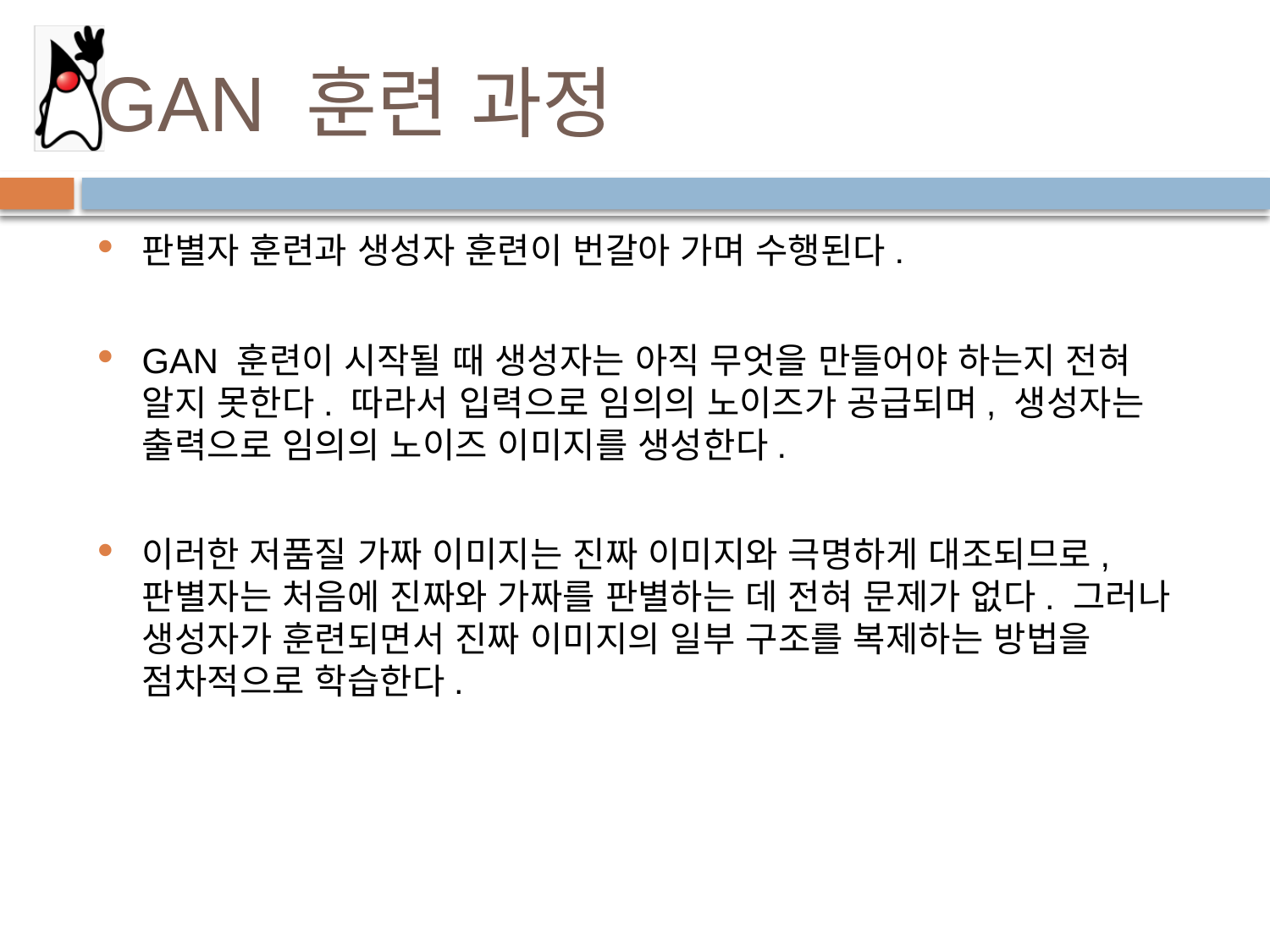

# GAN 훈련 과정
판별자 훈련과 생성자 훈련이 번갈아 가며 수행된다.

GAN 훈련이 시작될 때 생성자는 아직 무엇을 만들어야 하는지 전혀 알지 못한다. 따라서 입력으로 임의의 노이즈가 공급되며, 생성자는 출력으로 임의의 노이즈 이미지를 생성한다.

이러한 저품질 가짜 이미지는 진짜 이미지와 극명하게 대조되므로, 판별자는 처음에 진짜와 가짜를 판별하는 데 전혀 문제가 없다. 그러나 생성자가 훈련되면서 진짜 이미지의 일부 구조를 복제하는 방법을 점차적으로 학습한다.